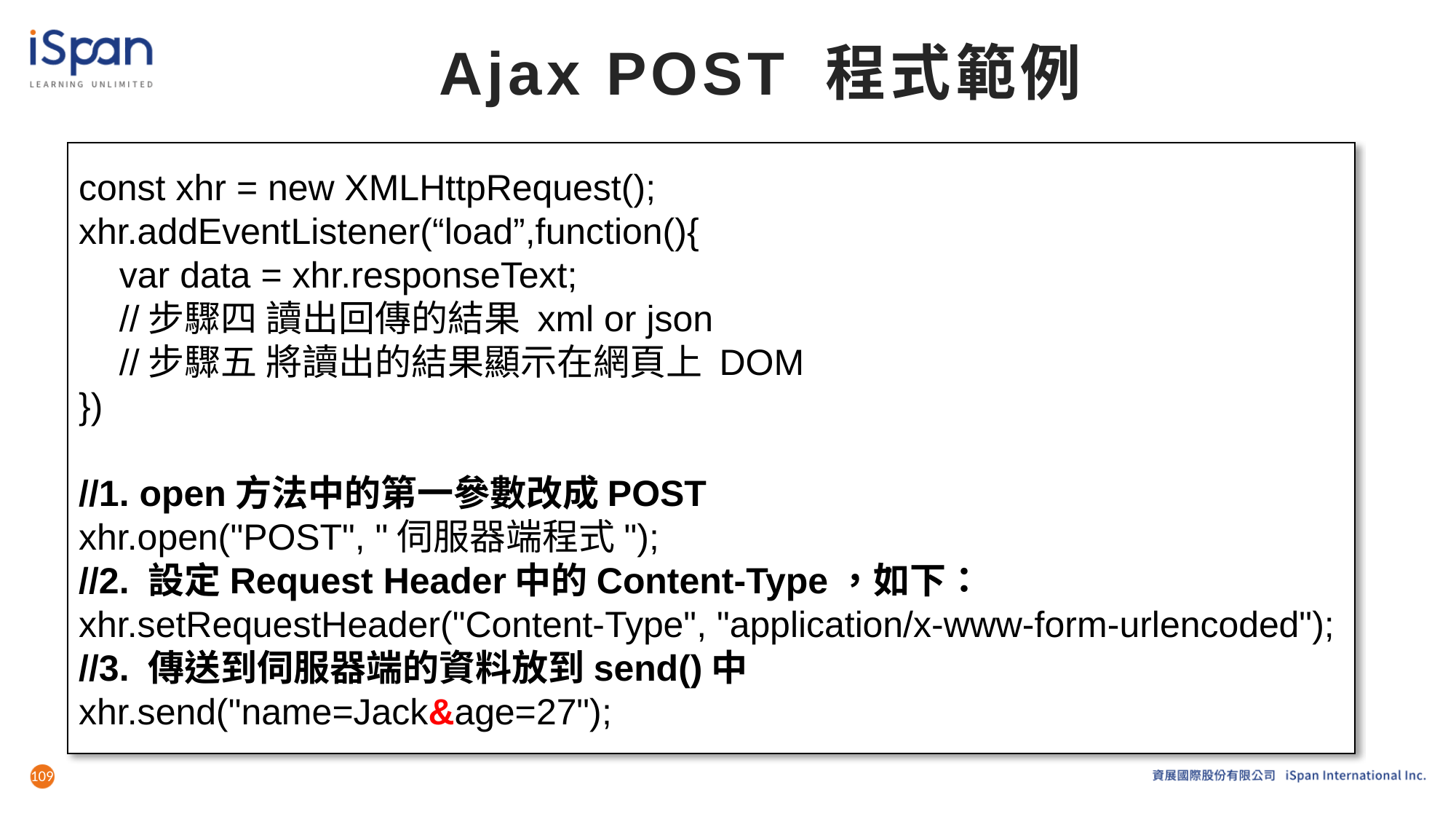

# Ajax POST 程式範例

const xhr = new XMLHttpRequest();
xhr.addEventListener(“load”,function(){
    var data = xhr.responseText;
    //步驟四 讀出回傳的結果 xml or json
    //步驟五 將讀出的結果顯示在網頁上 DOM
})

//1. open方法中的第一參數改成POST
xhr.open("POST", "伺服器端程式");
//2. 設定Request Header中的Content-Type，如下：
xhr.setRequestHeader("Content-Type", "application/x-www-form-urlencoded");
//3. 傳送到伺服器端的資料放到send()中
xhr.send("name=Jack&age=27");

109